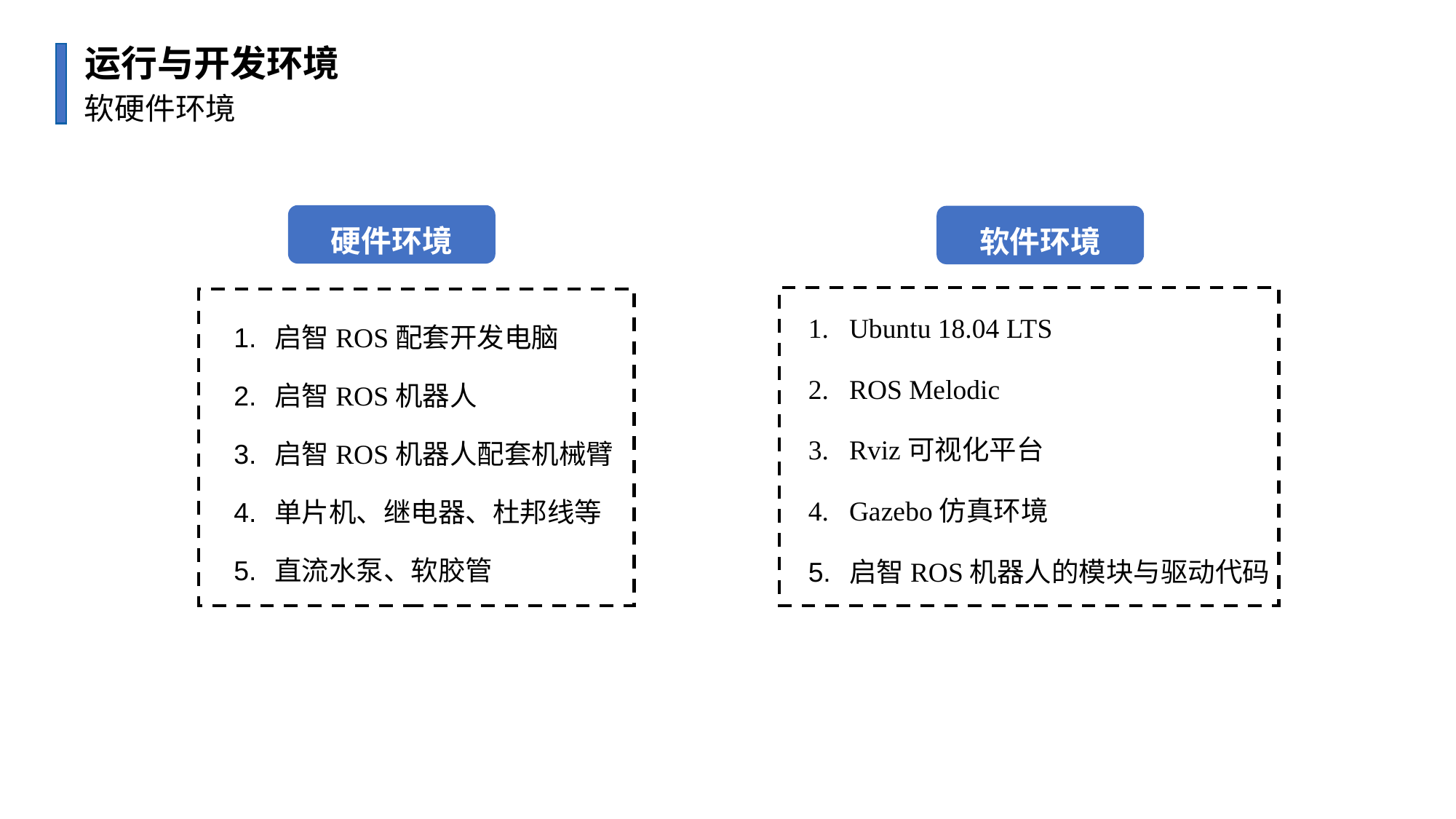

运行与开发环境

软硬件环境
硬件环境
软件环境

Ubuntu 18.04 LTS
ROS Melodic
Rviz可视化平台
Gazebo仿真环境
启智ROS机器人的模块与驱动代码
启智ROS配套开发电脑
启智ROS机器人
启智ROS机器人配套机械臂
单片机、继电器、杜邦线等
直流水泵、软胶管